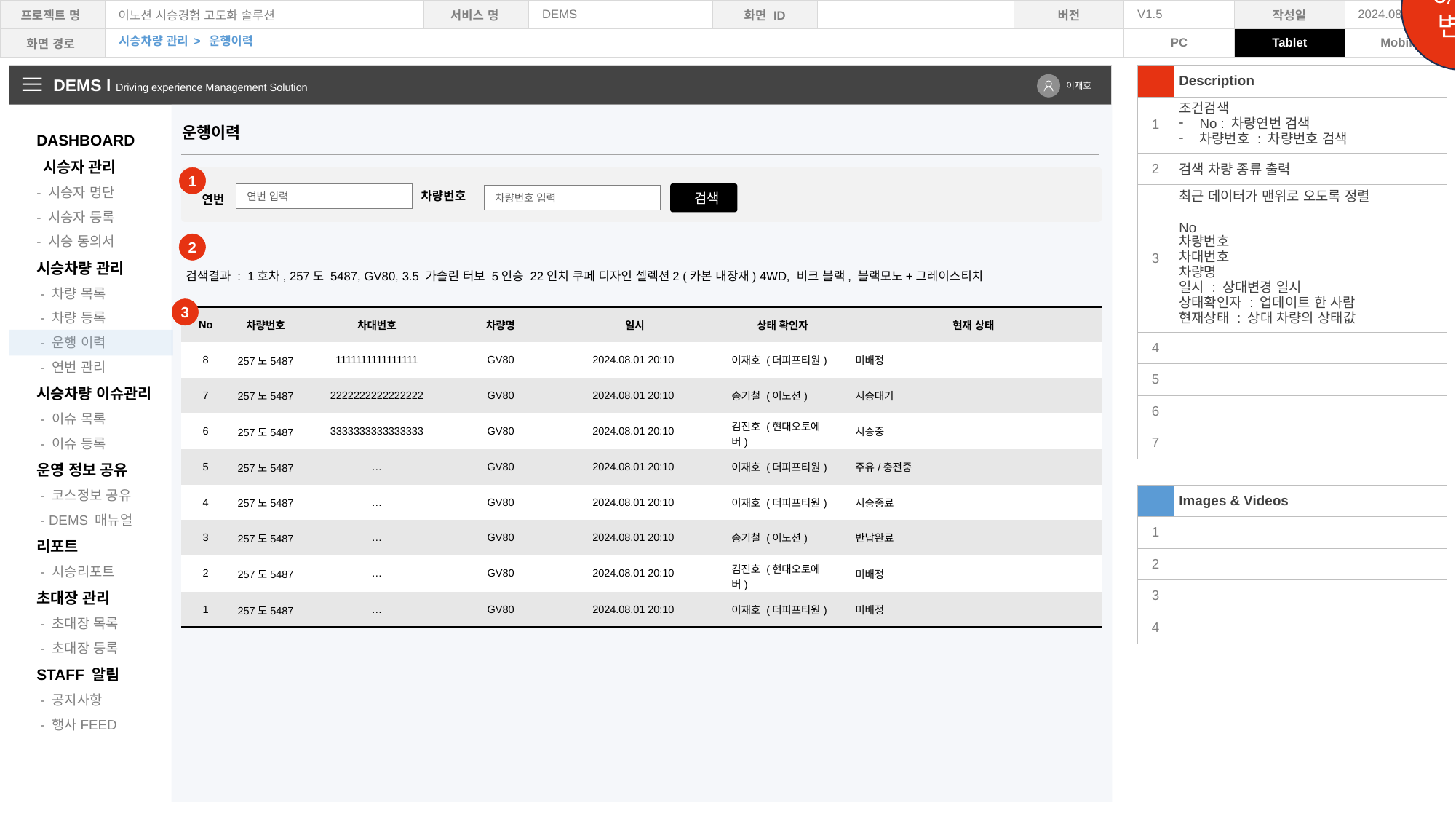

8/14변경

시승차량 관리 >  운행이력

|  | Description |
| --- | --- |
| 1 | 조건검색 No : 차량연번 검색 차량번호 : 차량번호 검색 |
| 2 | 검색 차량 종류 출력 |
| 3 | 최근 데이터가 맨위로 오도록 정렬 No 차량번호 차대번호 차량명 일시 : 상대변경 일시 상태확인자 : 업데이트 한 사람 현재상태 : 상대 차량의 상태값 |
| 4 |  |
| 5 |  |
| 6 |  |
| 7 |  |
|  |  |
|  | Images & Videos |
| 1 |  |
| 2 |  |
| 3 |  |
| 4 |  |

DEMS l Driving experience Management Solution

이재호

DASHBOARD
 시승자 관리
- 시승자 명단
- 시승자 등록
- 시승 동의서
시승차량 관리
 - 차량 목록
 - 차량 등록
 - 운행 이력
 - 연번 관리
시승차량 이슈관리
 - 이슈 목록
 - 이슈 등록
운영 정보 공유
 - 코스정보 공유
 - DEMS 매뉴얼
리포트
 - 시승리포트
초대장 관리
 - 초대장 목록
 - 초대장 등록
STAFF 알림
 - 공지사항
 - 행사FEED

운행이력

1
차량번호
 검색
연번 입력
차량번호 입력
연번
2
검색결과 :  1호차, 257도 5487, GV80, 3.5 가솔린 터보 5인승 22인치 쿠페 디자인 셀렉션2 (카본 내장재) 4WD, 비크 블랙, 블랙모노+그레이스티치
3
| No | 차량번호 | 차대번호 | 차량명 | 일시 | 상태 확인자 | 현재 상태 |
| --- | --- | --- | --- | --- | --- | --- |
| 8 | 257도5487 | 1111111111111111 | GV80 | 2024.08.01 20:10 | 이재호 (더피프티원) | 미배정 |
| 7 | 257도5487 | 2222222222222222 | GV80 | 2024.08.01 20:10 | 송기철 (이노션) | 시승대기 |
| 6 | 257도5487 | 3333333333333333 | GV80 | 2024.08.01 20:10 | 김진호 (현대오토에버) | 시승중 |
| 5 | 257도5487 | … | GV80 | 2024.08.01 20:10 | 이재호 (더피프티원) | 주유/충전중 |
| 4 | 257도5487 | … | GV80 | 2024.08.01 20:10 | 이재호 (더피프티원) | 시승종료 |
| 3 | 257도5487 | … | GV80 | 2024.08.01 20:10 | 송기철 (이노션) | 반납완료 |
| 2 | 257도5487 | … | GV80 | 2024.08.01 20:10 | 김진호 (현대오토에버) | 미배정 |
| 1 | 257도5487 | … | GV80 | 2024.08.01 20:10 | 이재호 (더피프티원) | 미배정 |